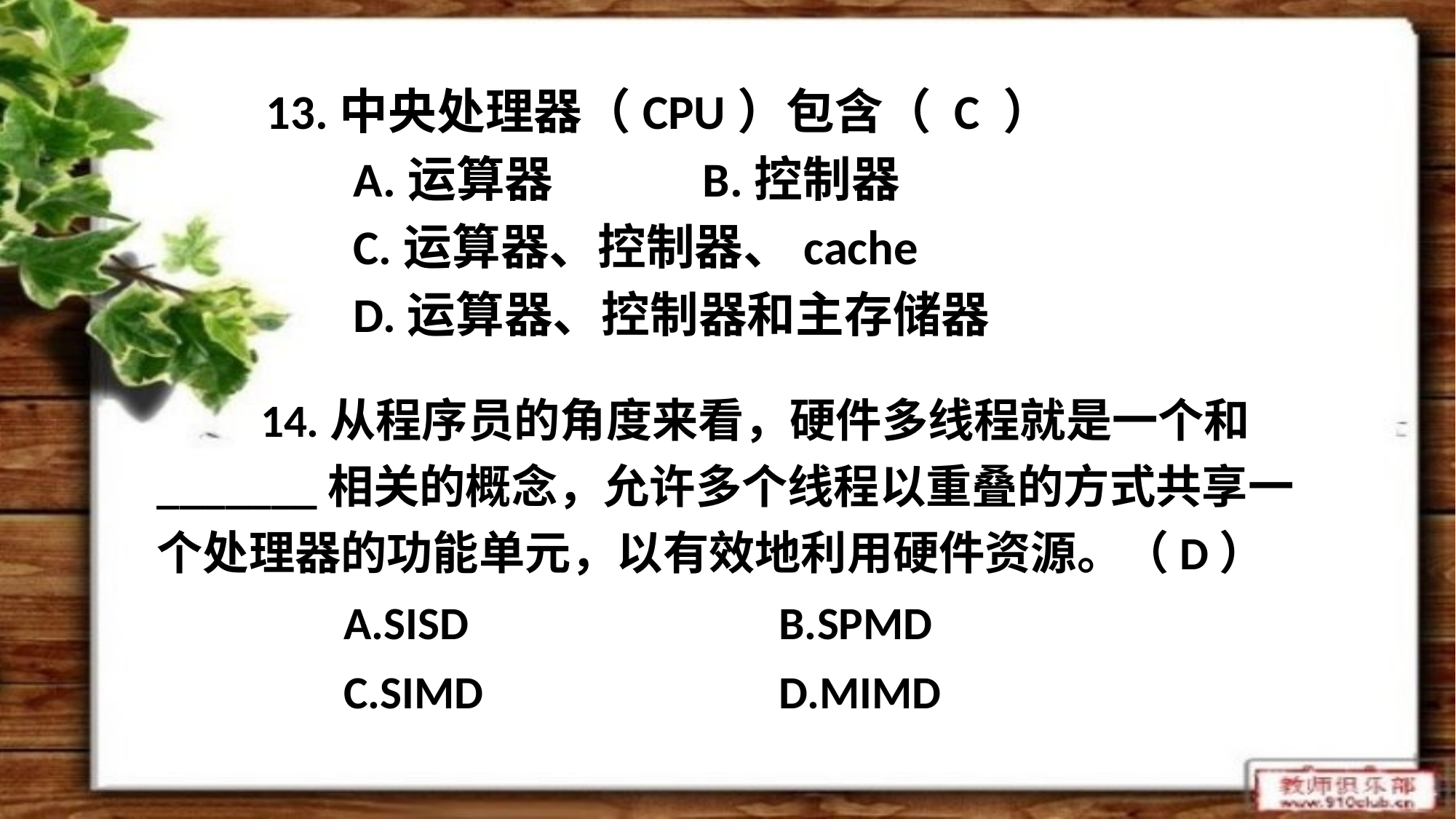

13.中央处理器（CPU）包含（ C ）
	        A.运算器		B.控制器
	        C.运算器、控制器、cache
	        D.运算器、控制器和主存储器
	14.从程序员的角度来看，硬件多线程就是一个和_______相关的概念，允许多个线程以重叠的方式共享一个处理器的功能单元，以有效地利用硬件资源。（D）
	        A.SISD   			B.SPMD
	        C.SIMD 			D.MIMD